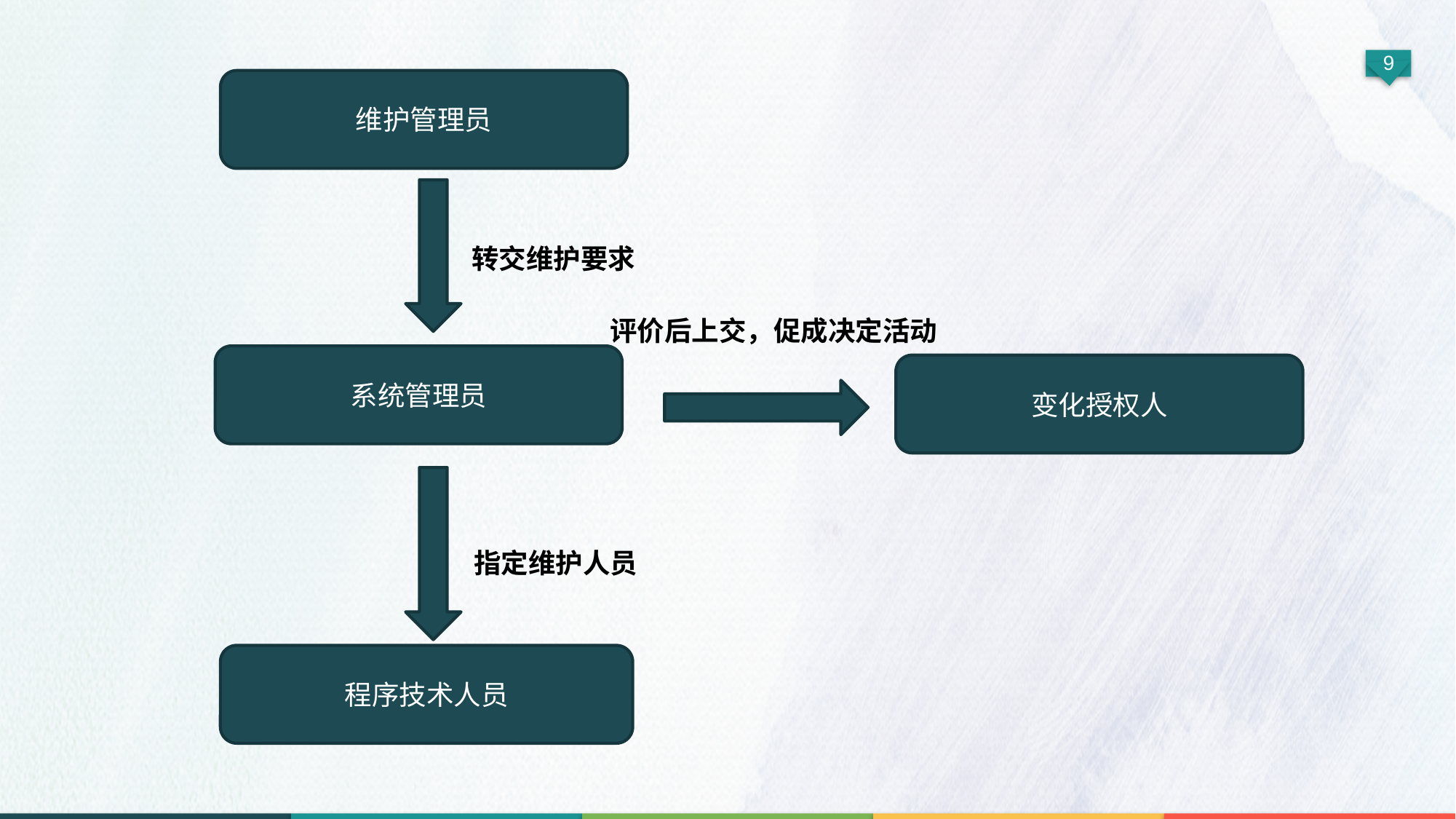

维护管理员

转交维护要求
评价后上交，促成决定活动
系统管理员
变化授权人

指定维护人员
程序技术人员